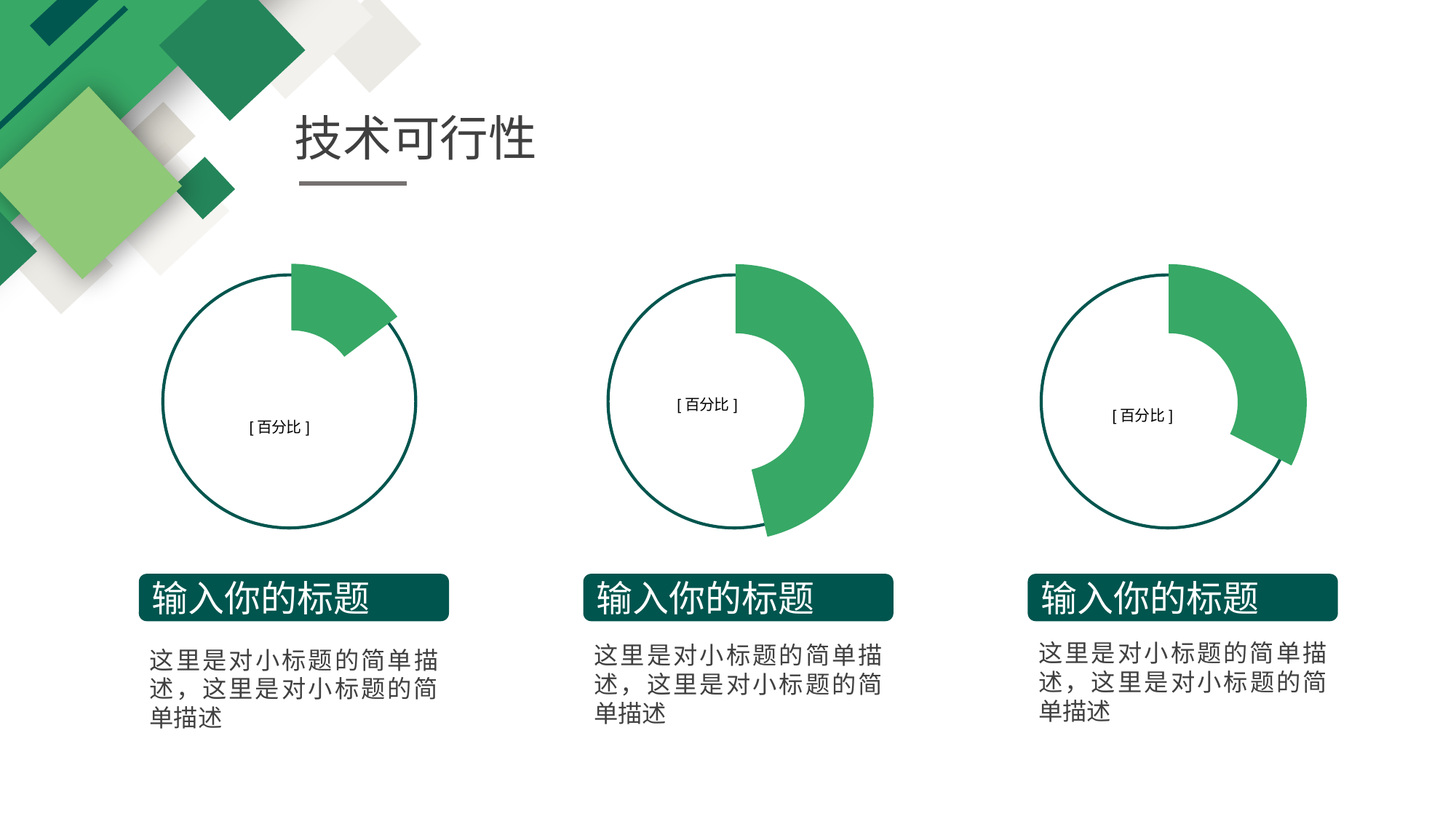

技术可行性

### Chart

| Category | 销售额 |
|---|---|
| 项目1 | 1.0 |
| 项目2 | 3.2 |
| 项目3 | 1.4 |
| 项目4 | 1.2 |

### Chart

| Category | 销售额 |
|---|---|
| 项目1 | 5.0 |
| 项目2 | 3.2 |
| 项目3 | 1.4 |
| 项目4 | 1.2 |

### Chart

| Category | 销售额 |
|---|---|
| 项目1 | 2.8 |
| 项目2 | 3.2 |
| 项目3 | 1.4 |
| 项目4 | 1.2 |

输入你的标题
输入你的标题
输入你的标题
这里是对小标题的简单描述，这里是对小标题的简单描述
这里是对小标题的简单描述，这里是对小标题的简单描述
这里是对小标题的简单描述，这里是对小标题的简单描述